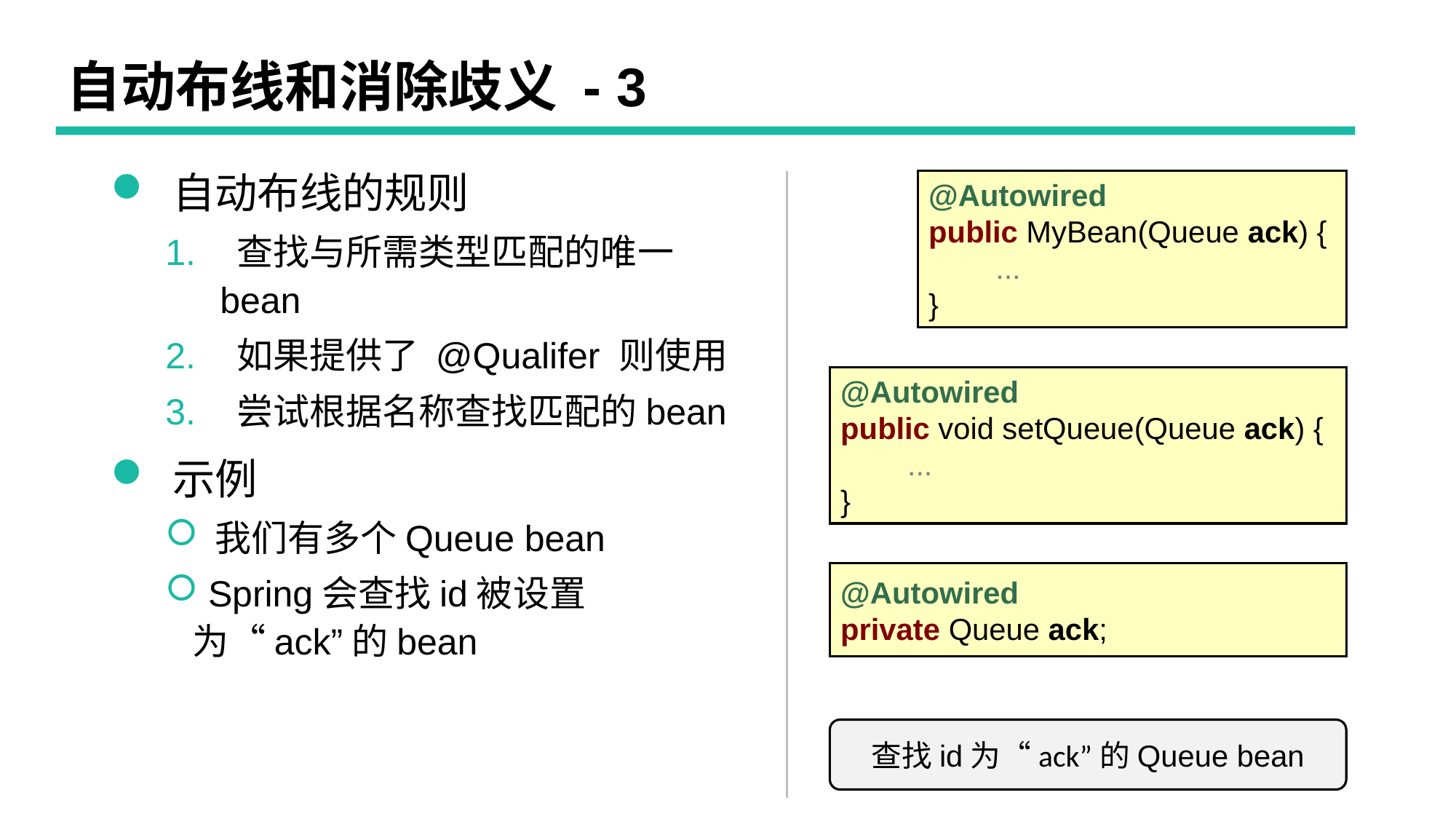

# 自动布线和消除歧义 - 3
 自动布线的规则
 查找与所需类型匹配的唯一bean
 如果提供了 @Qualifer 则使用
 尝试根据名称查找匹配的bean
 示例
 我们有多个Queue bean
 Spring会查找id被设置为“ack”的bean
@Autowired
public MyBean(Queue ack) {
        ...
}
@Autowired
public void setQueue(Queue ack) {
        ...
}
@Autowired
private Queue ack;
查找id为“ack”的Queue bean